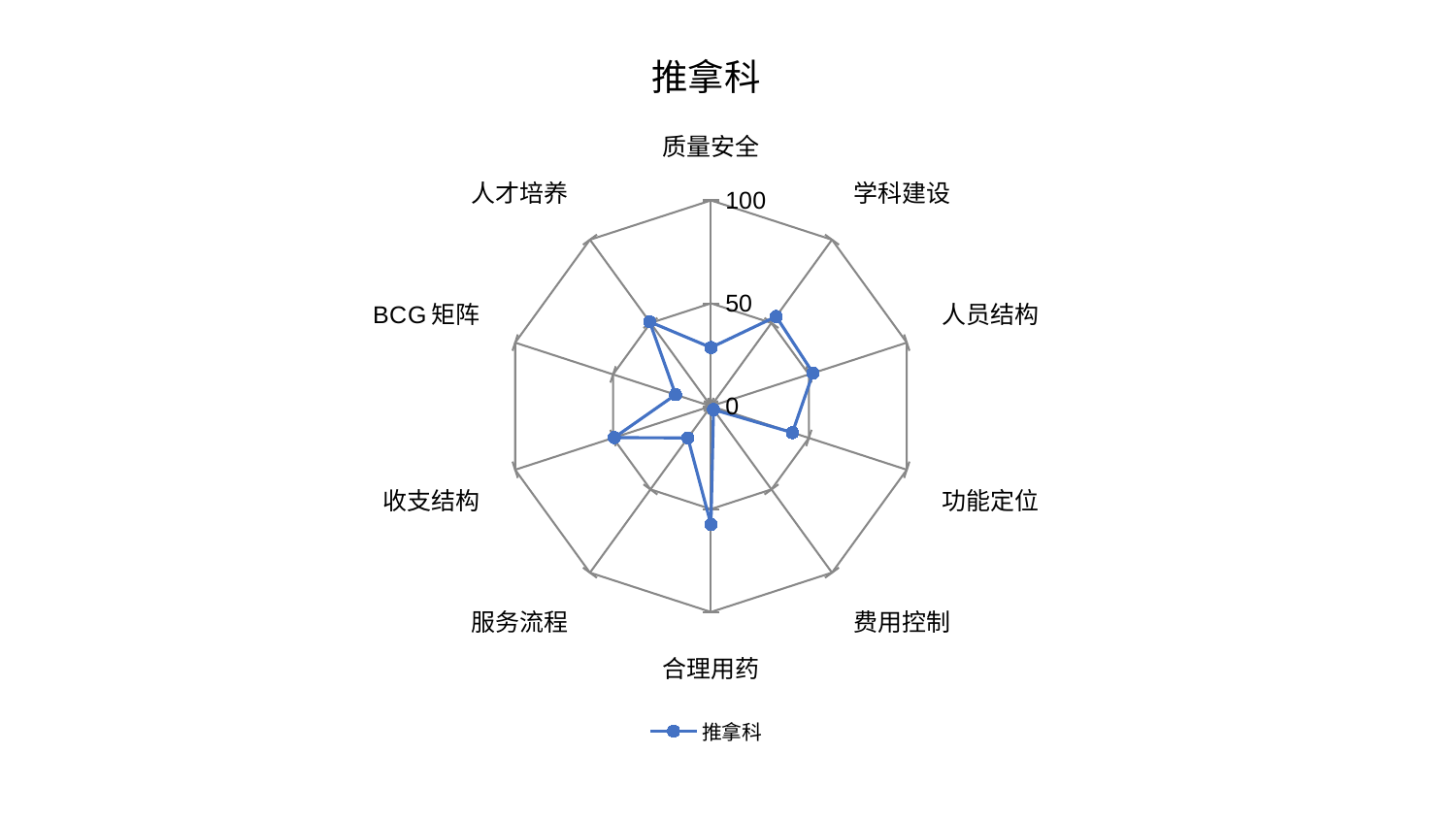

### Chart: 推拿科

| Category | 推拿科 |
|---|---|
| 质量安全 | 28.50343094389242 |
| 学科建设 | 53.8802139080872 |
| 人员结构 | 52.15913910978666 |
| 功能定位 | 41.61037786918708 |
| 费用控制 | 2.0984365317711537 |
| 合理用药 | 57.4746867748339 |
| 服务流程 | 19.094869286474875 |
| 收支结构 | 49.39052182993607 |
| BCG矩阵 | 18.08647090135928 |
| 人才培养 | 50.70247426771342 |
98